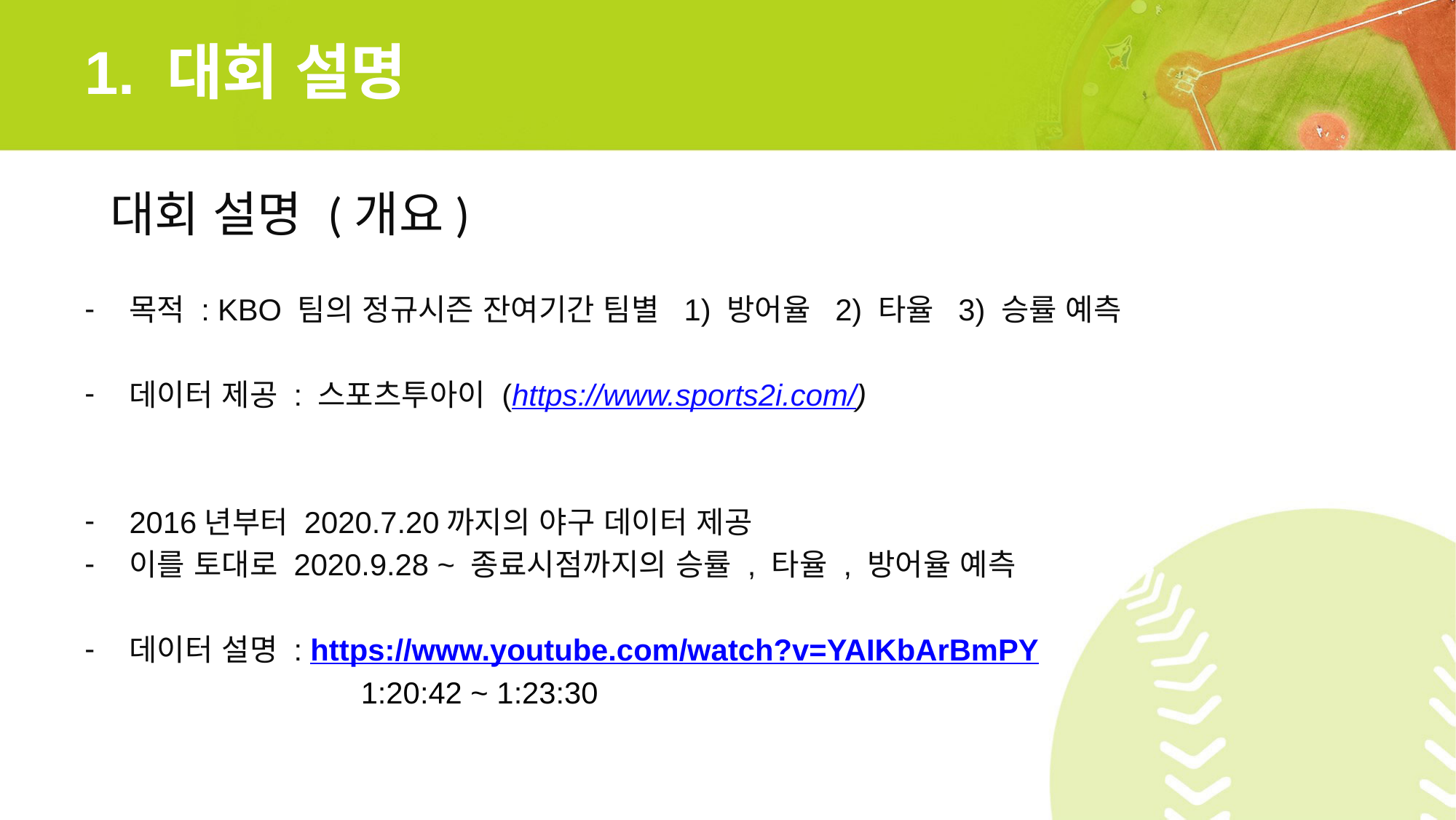

# 1. 대회 설명
 대회 설명 (개요)

목적 : KBO 팀의 정규시즌 잔여기간 팀별  1) 방어율  2) 타율  3) 승률 예측

데이터 제공 : 스포츠투아이 (https://www.sports2i.com/)

2016년부터 2020.7.20까지의 야구 데이터 제공
이를 토대로 2020.9.28 ~ 종료시점까지의 승률 , 타율 , 방어율 예측

데이터 설명 : https://www.youtube.com/watch?v=YAIKbArBmPY
                                 1:20:42 ~ 1:23:30